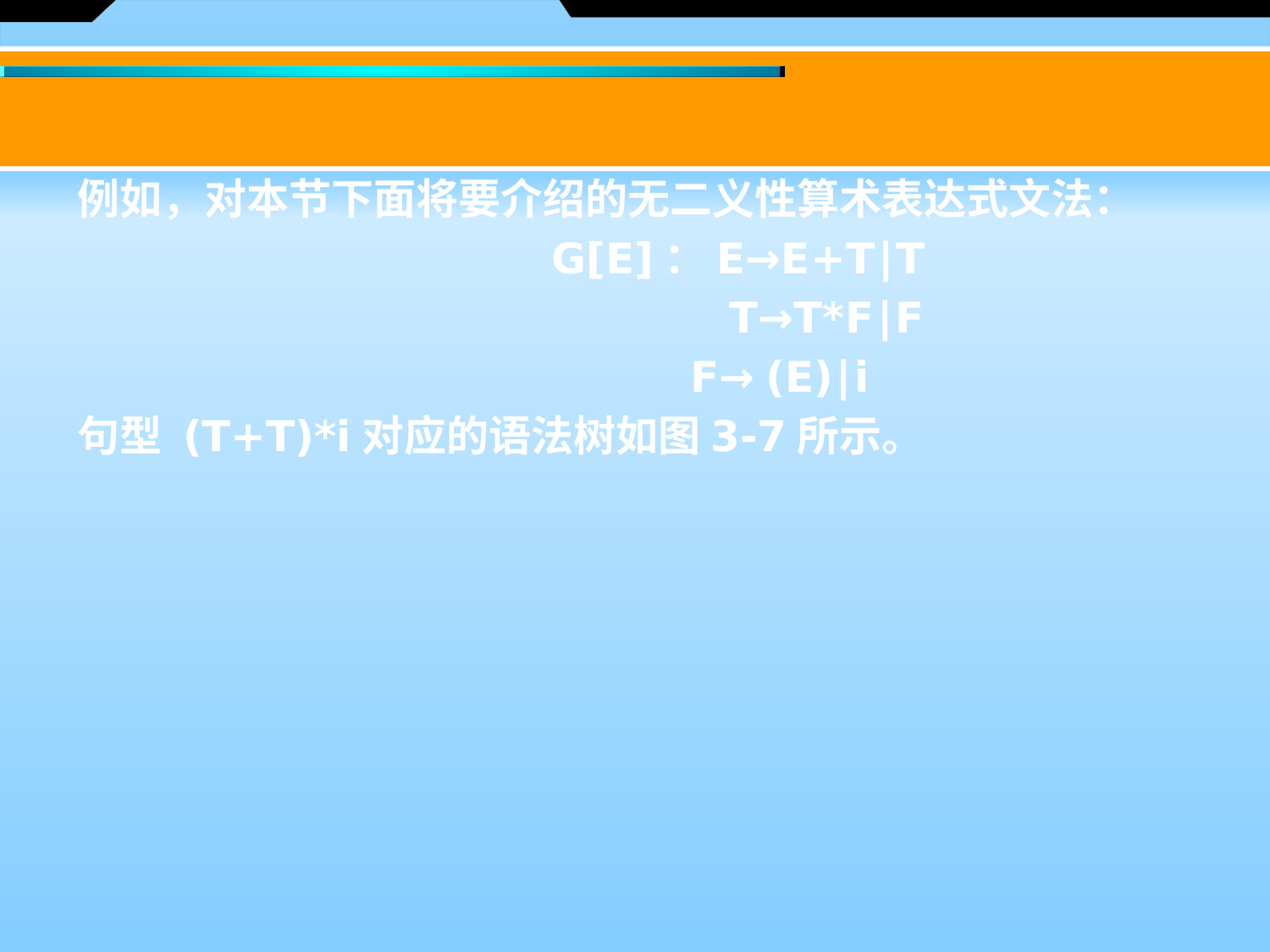

例如，对本节下面将要介绍的无二义性算术表达式文法：
                                G[E]：E→E+T∣T
                                            T→T*F∣F
 			                     F→ (E)∣i
句型 (T+T)*i对应的语法树如图3-7所示。